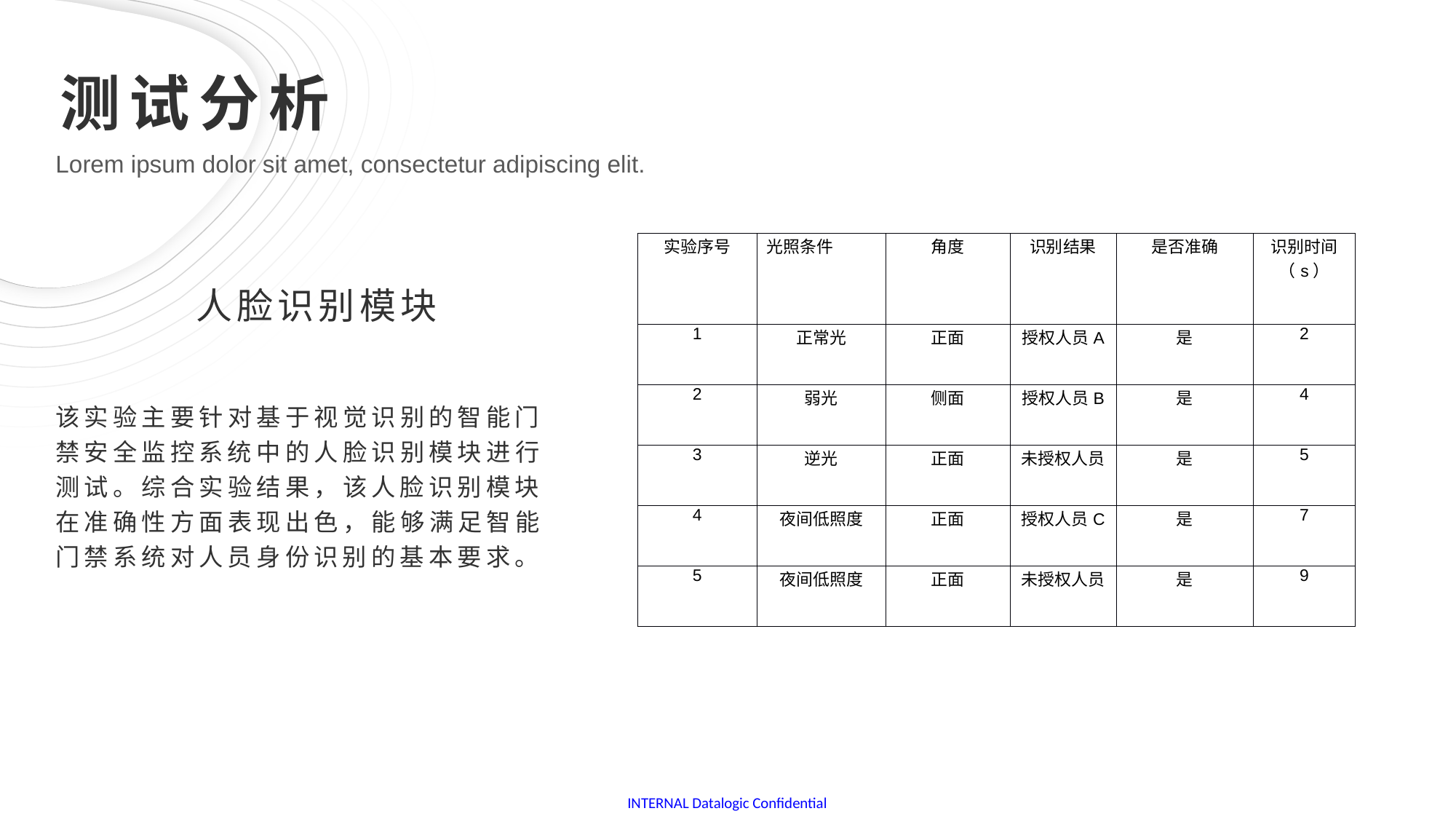

测试分析

Lorem ipsum dolor sit amet, consectetur adipiscing elit.
| 实验序号 | 光照条件 | 角度 | 识别结果 | 是否准确 | 识别时间（s） |
| --- | --- | --- | --- | --- | --- |
| 1 | 正常光 | 正面 | 授权人员A | 是 | 2 |
| 2 | 弱光 | 侧面 | 授权人员B | 是 | 4 |
| 3 | 逆光 | 正面 | 未授权人员 | 是 | 5 |
| 4 | 夜间低照度 | 正面 | 授权人员C | 是 | 7 |
| 5 | 夜间低照度 | 正面 | 未授权人员 | 是 | 9 |
人脸识别模块
该实验主要针对基于视觉识别的智能门禁安全监控系统中的人脸识别模块进行测试。综合实验结果，该人脸识别模块在准确性方面表现出色，能够满足智能门禁系统对人员身份识别的基本要求。